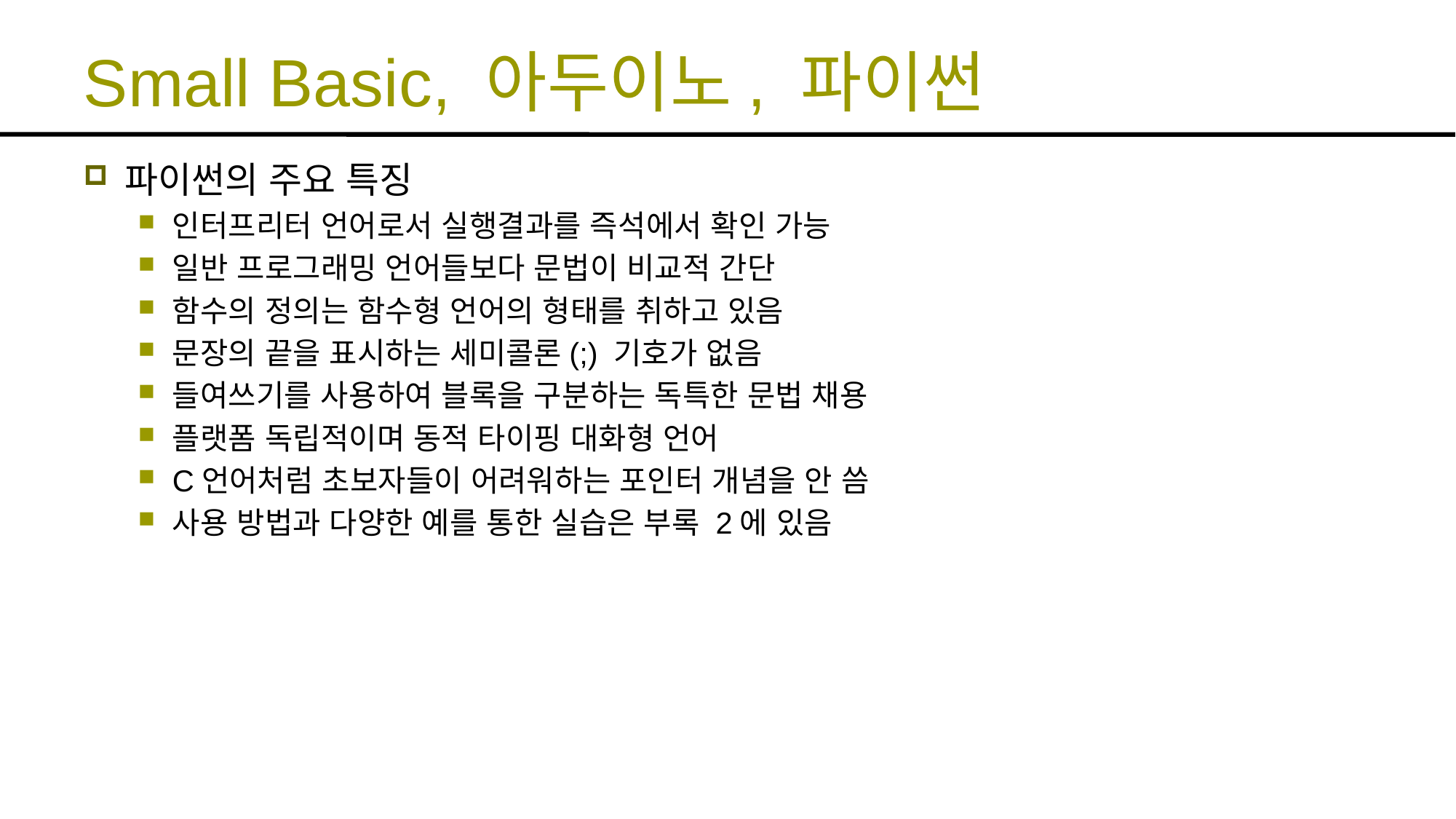

# Small Basic, 아두이노, 파이썬
파이썬의 주요 특징
인터프리터 언어로서 실행결과를 즉석에서 확인 가능
일반 프로그래밍 언어들보다 문법이 비교적 간단
함수의 정의는 함수형 언어의 형태를 취하고 있음
문장의 끝을 표시하는 세미콜론(;) 기호가 없음
들여쓰기를 사용하여 블록을 구분하는 독특한 문법 채용
플랫폼 독립적이며 동적 타이핑 대화형 언어
C언어처럼 초보자들이 어려워하는 포인터 개념을 안 씀
사용 방법과 다양한 예를 통한 실습은 부록 2에 있음